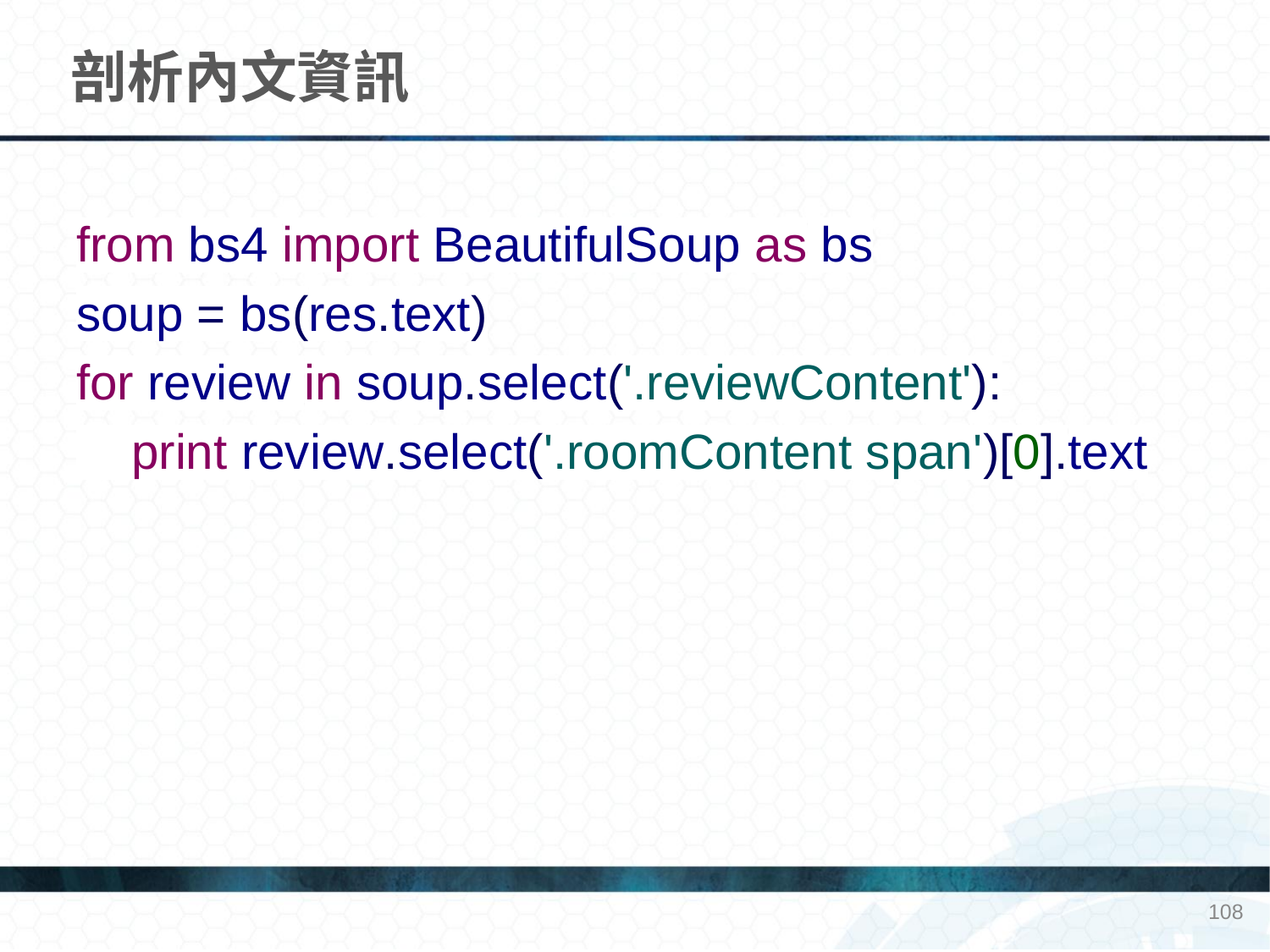

# 剖析內文資訊
from bs4 import BeautifulSoup as bs
soup = bs(res.text)
for review in soup.select('.reviewContent'):
    print review.select('.roomContent span')[0].text
108